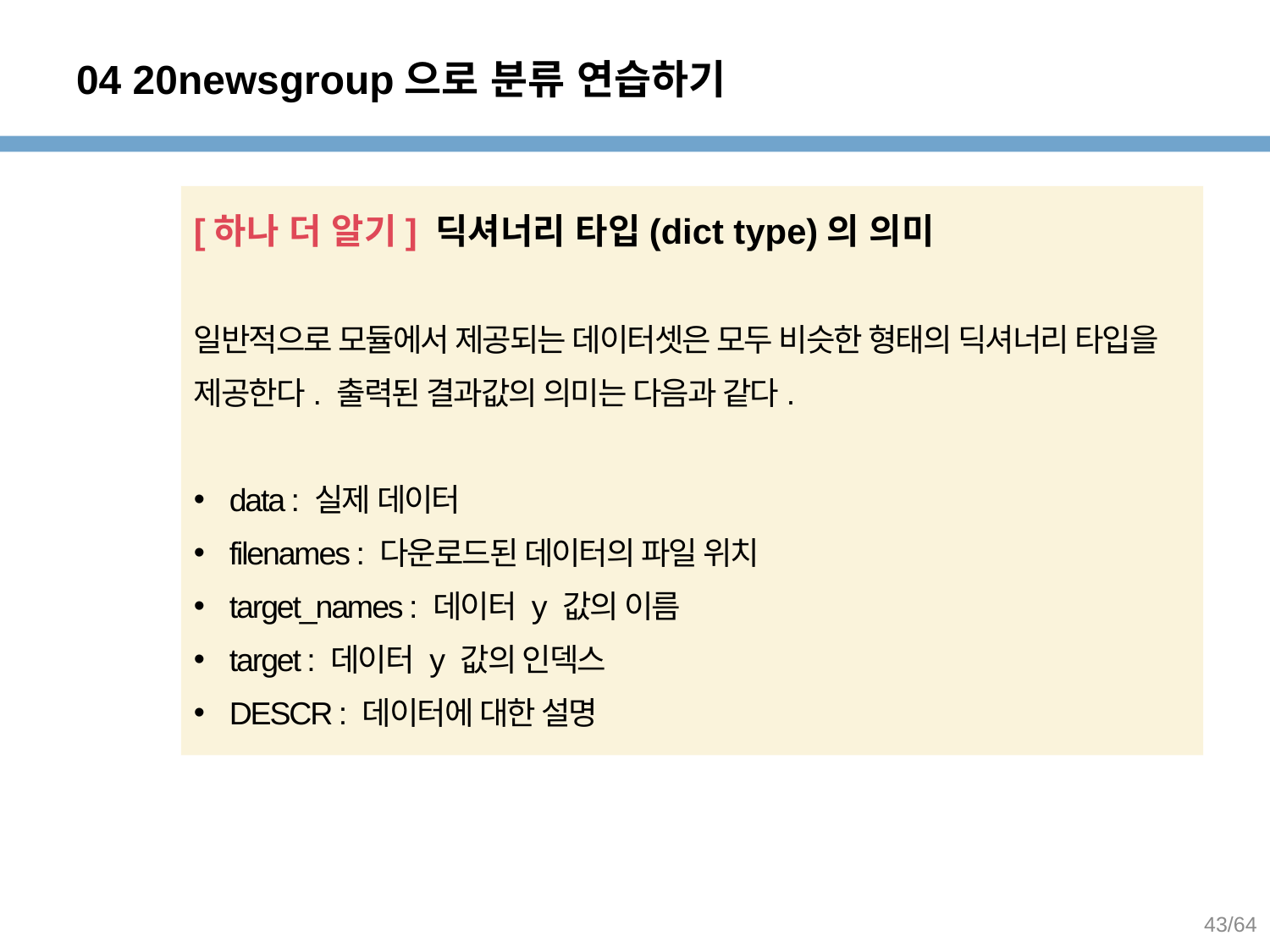

# 04 20newsgroup으로 분류 연습하기
[하나 더 알기] 딕셔너리 타입(dict type)의 의미

일반적으로 모듈에서 제공되는 데이터셋은 모두 비슷한 형태의 딕셔너리 타입을 제공한다. 출력된 결과값의 의미는 다음과 같다.

data : 실제 데이터
filenames : 다운로드된 데이터의 파일 위치
target_names : 데이터 y 값의 이름
target : 데이터 y 값의 인덱스
DESCR : 데이터에 대한 설명
43/64